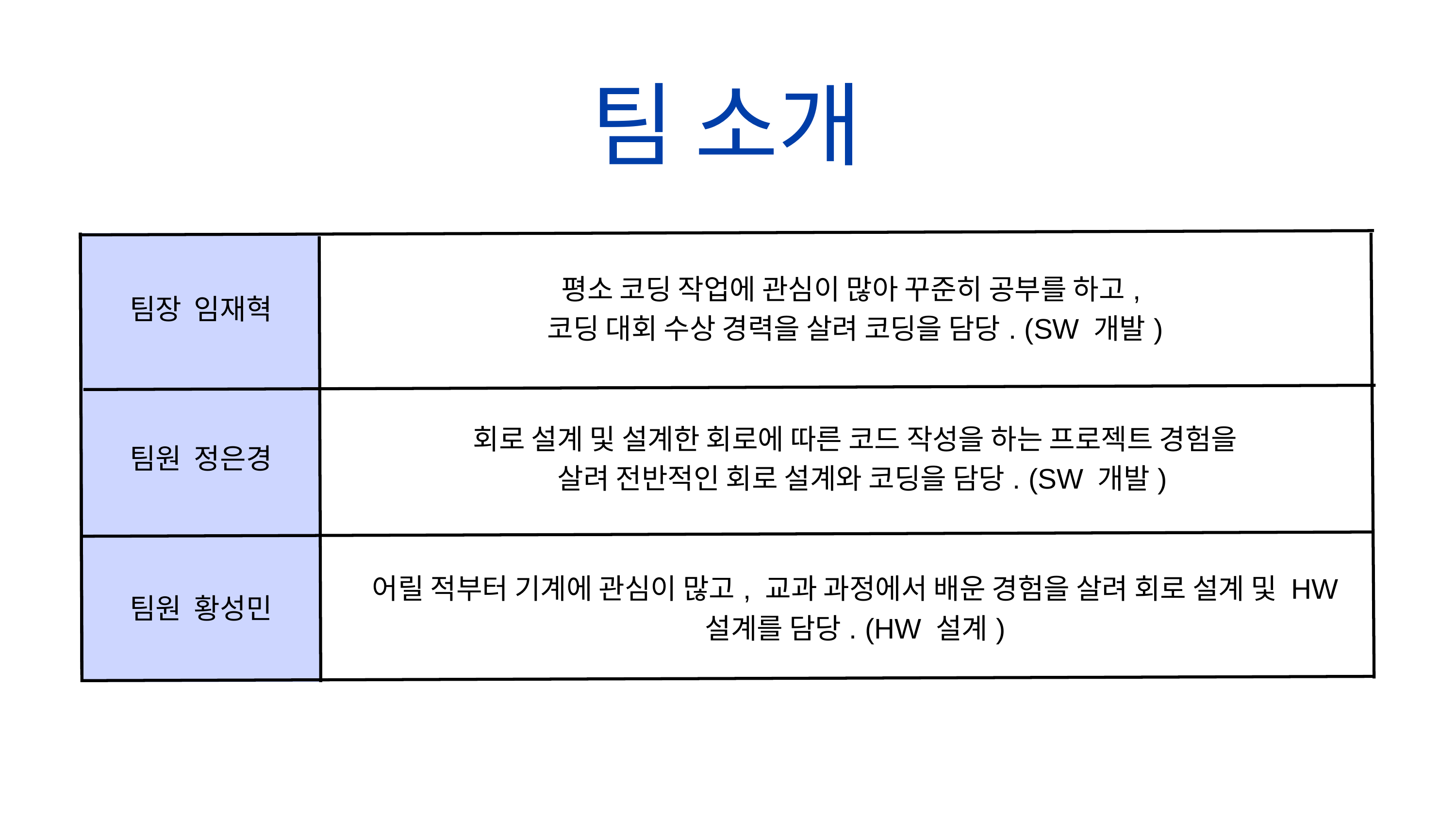

팀 소개

| 팀장 임재혁 | 평소 코딩 작업에 관심이 많아 꾸준히 공부를 하고, 코딩 대회 수상 경력을 살려 코딩을 담당. (SW 개발) |
| --- | --- |
| 팀원 정은경 | 회로 설계 및 설계한 회로에 따른 코드 작성을 하는 프로젝트 경험을 살려 전반적인 회로 설계와 코딩을 담당. (SW 개발) |
| 팀원 황성민 | 어릴 적부터 기계에 관심이 많고, 교과 과정에서 배운 경험을 살려 회로 설계 및 HW 설계를 담당. (HW 설계) |